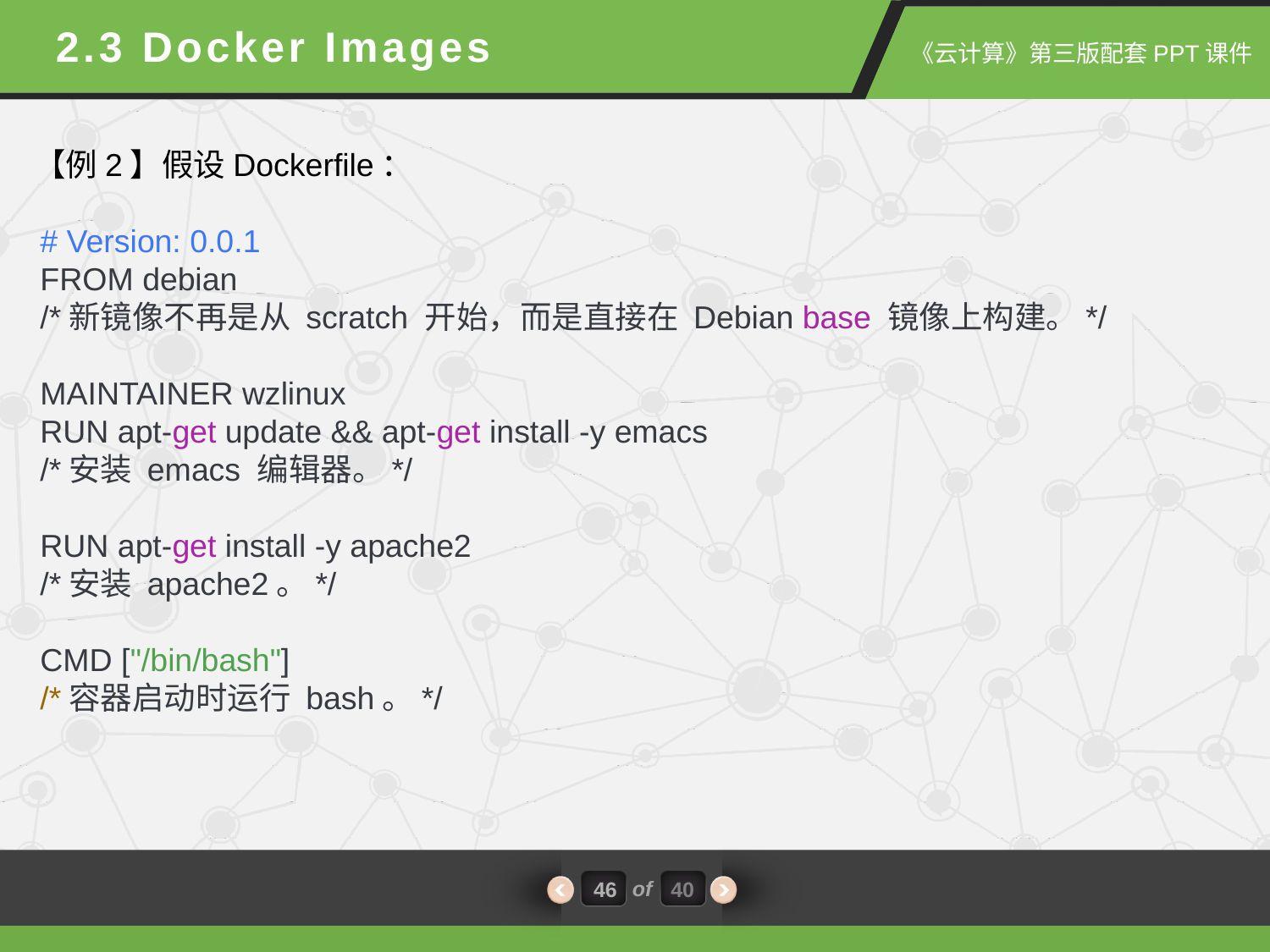

2.3 Docker Images
【例2】假设Dockerfile：
# Version: 0.0.1
FROM debian
/*新镜像不再是从 scratch 开始，而是直接在 Debian base 镜像上构建。*/

MAINTAINER wzlinux
RUN apt-get update && apt-get install -y emacs
/*安装 emacs 编辑器。*/

RUN apt-get install -y apache2
/*安装 apache2。*/

CMD ["/bin/bash"]
/*容器启动时运行 bash。*/
46